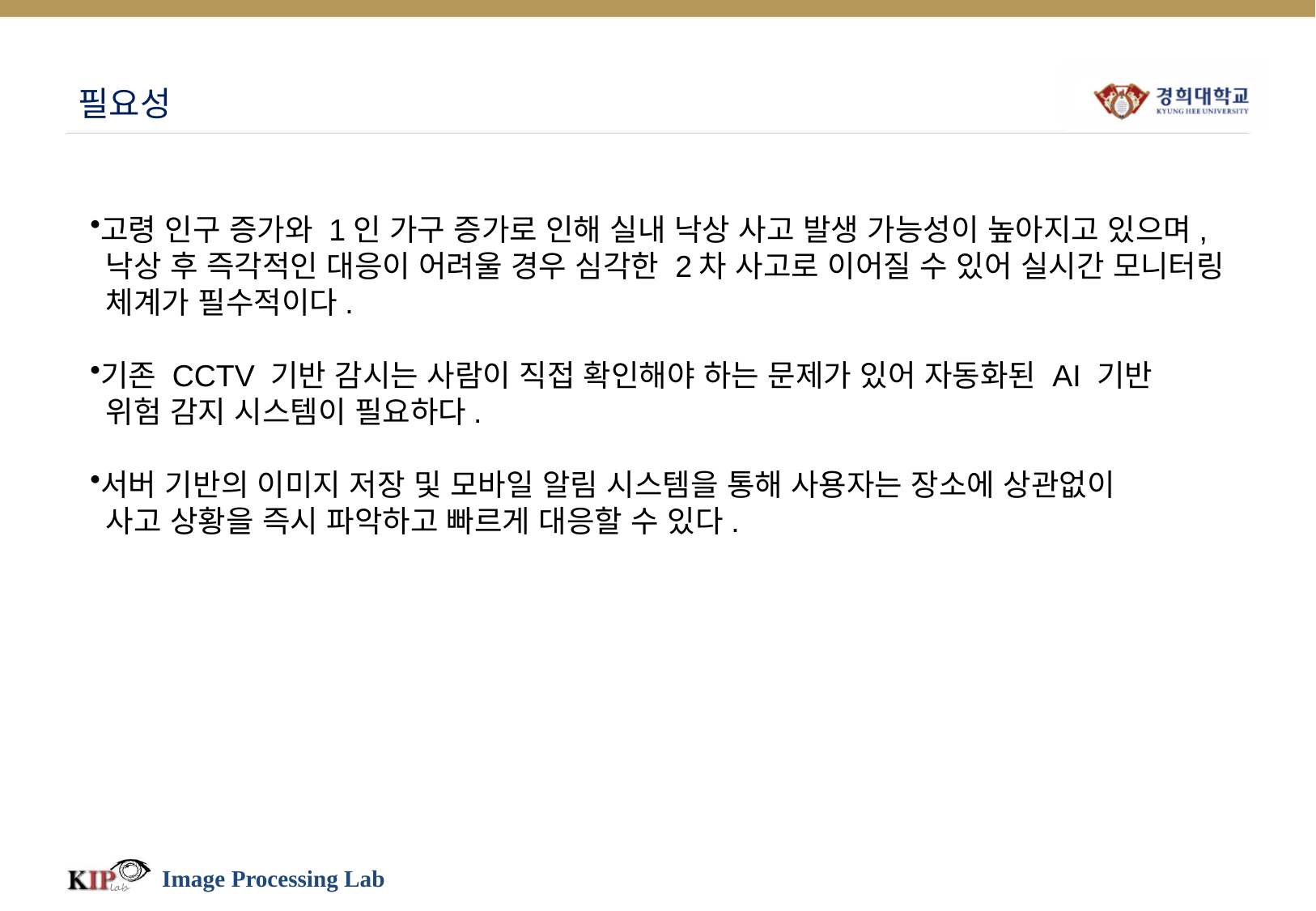

# 필요성
고령 인구 증가와 1인 가구 증가로 인해 실내 낙상 사고 발생 가능성이 높아지고 있으며,
 낙상 후 즉각적인 대응이 어려울 경우 심각한 2차 사고로 이어질 수 있어 실시간 모니터링
 체계가 필수적이다.

기존 CCTV 기반 감시는 사람이 직접 확인해야 하는 문제가 있어 자동화된 AI 기반
 위험 감지 시스템이 필요하다.

서버 기반의 이미지 저장 및 모바일 알림 시스템을 통해 사용자는 장소에 상관없이
 사고 상황을 즉시 파악하고 빠르게 대응할 수 있다.
Image Processing Lab